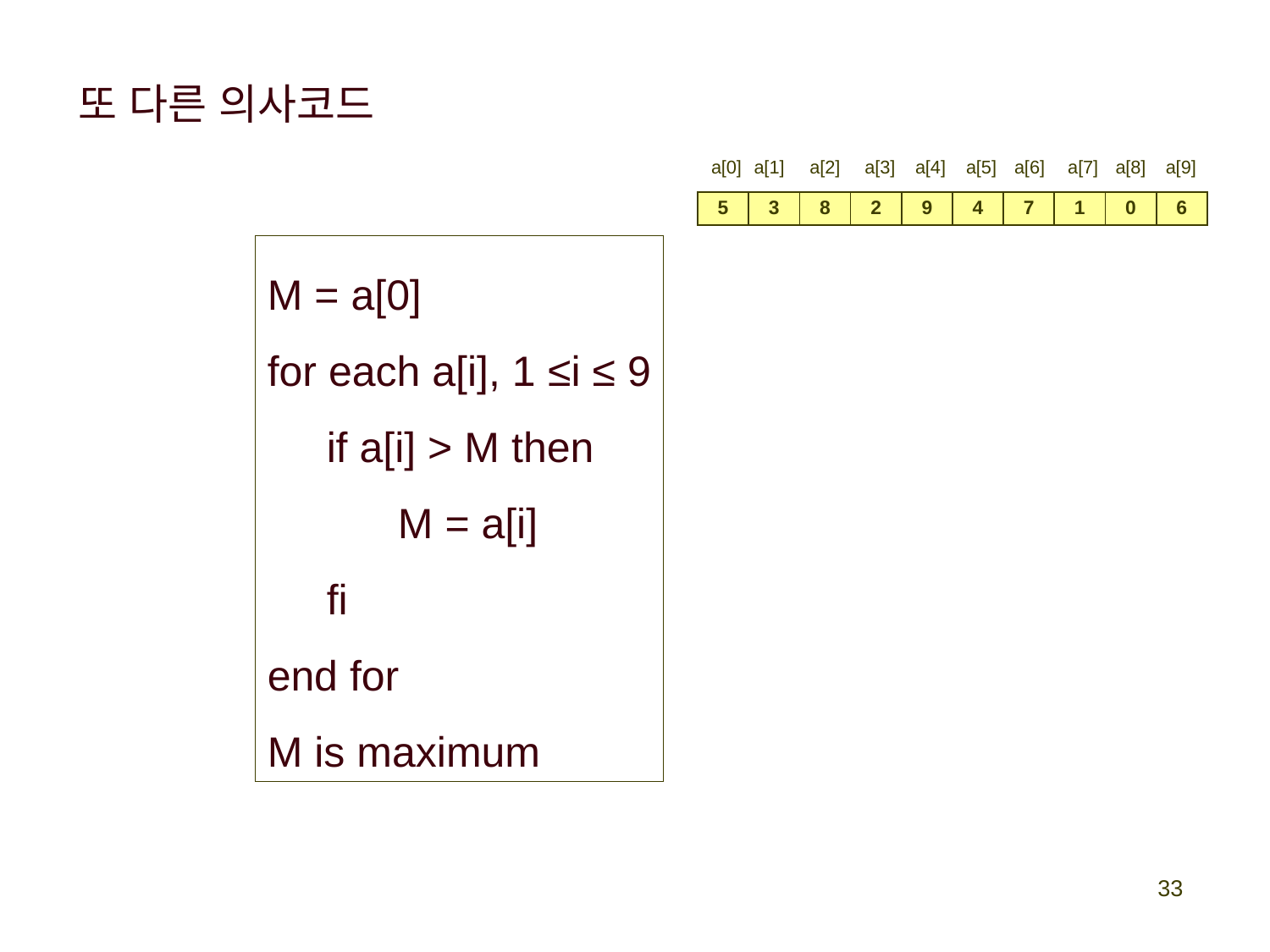

또 다른 의사코드
a[0]
a[1]
a[2]
a[3]
a[4]
a[5]
a[6]
a[7]
a[8]
a[9]
| 5 | 3 | 8 | 2 | 9 | 4 | 7 | 1 | 0 | 6 |
| --- | --- | --- | --- | --- | --- | --- | --- | --- | --- |
M = a[0]
for each a[i], 1 ≤i ≤ 9
     if a[i] > M then
           M = a[i]
     fi
end for
M is maximum
33